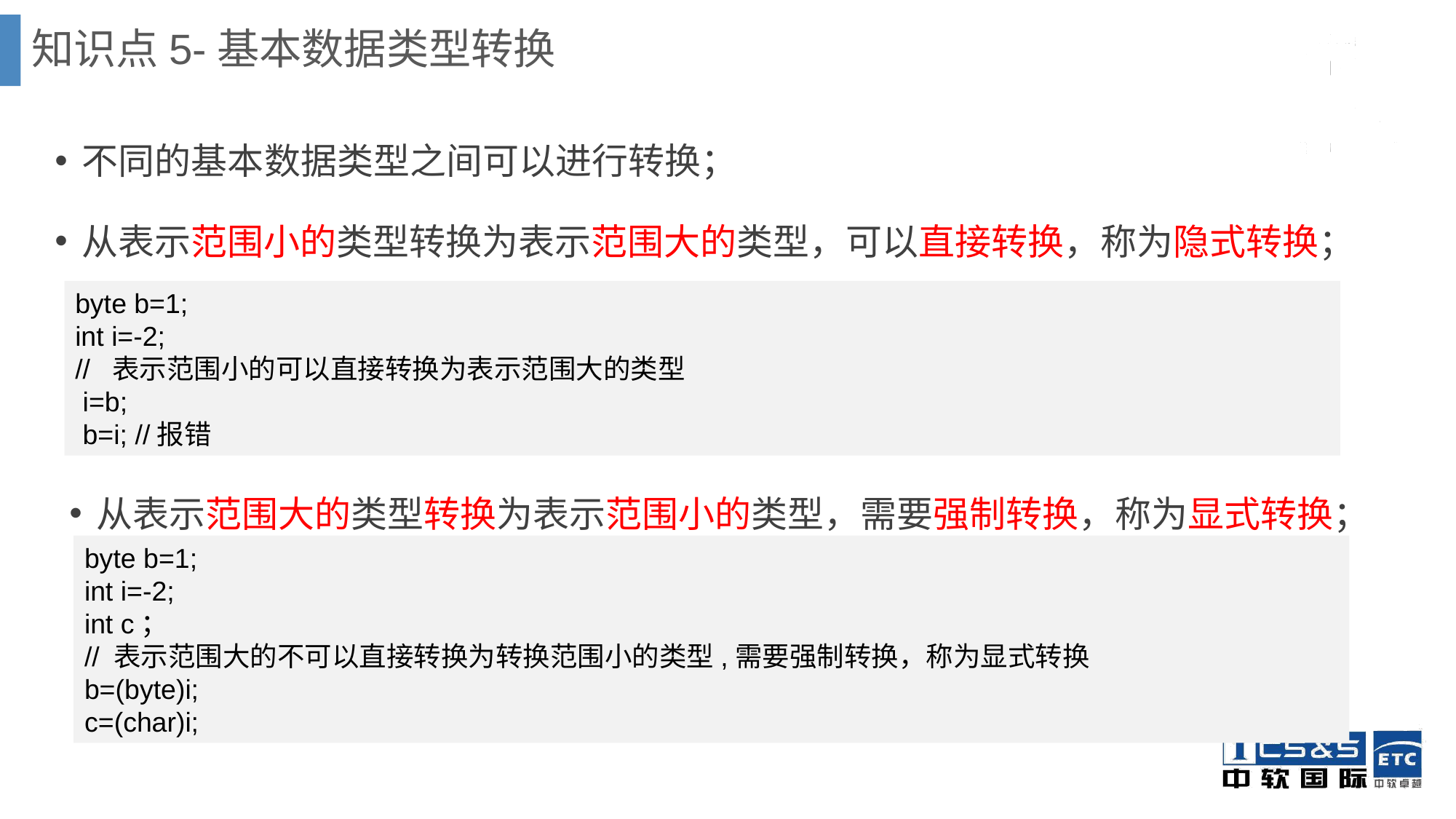

知识点5-基本数据类型转换
不同的基本数据类型之间可以进行转换；
从表示范围小的类型转换为表示范围大的类型，可以直接转换，称为隐式转换；
byte b=1;
int i=-2;
//  表示范围小的可以直接转换为表示范围大的类型
 i=b;
 b=i; //报错
从表示范围大的类型转换为表示范围小的类型，需要强制转换，称为显式转换；
byte b=1;
int i=-2;
int c；
// 表示范围大的不可以直接转换为转换范围小的类型,需要强制转换，称为显式转换
b=(byte)i;
c=(char)i;